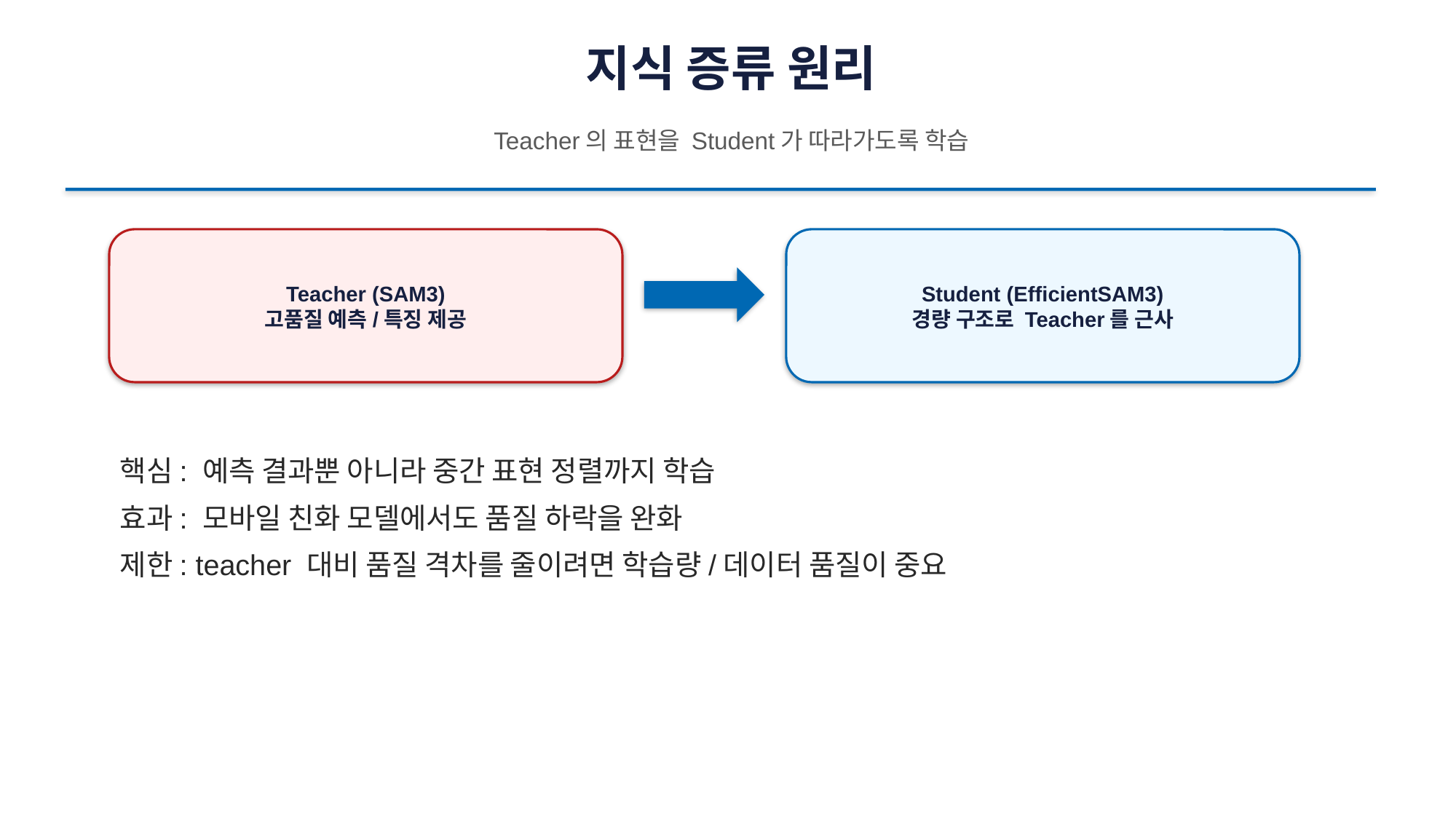

지식 증류 원리
Teacher의 표현을 Student가 따라가도록 학습

Teacher (SAM3)
고품질 예측/특징 제공
Student (EfficientSAM3)
경량 구조로 Teacher를 근사

핵심: 예측 결과뿐 아니라 중간 표현 정렬까지 학습
효과: 모바일 친화 모델에서도 품질 하락을 완화
제한: teacher 대비 품질 격차를 줄이려면 학습량/데이터 품질이 중요